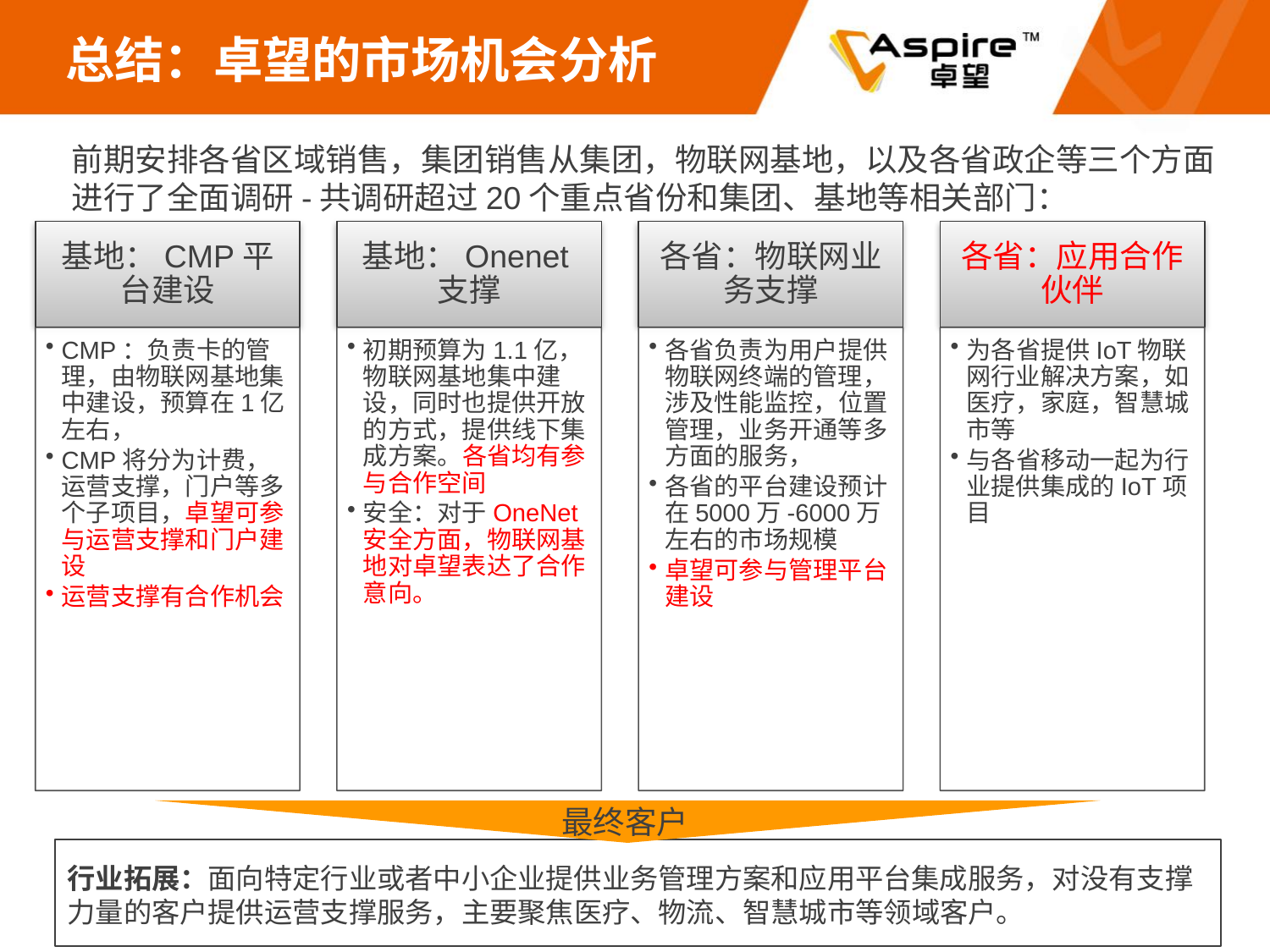

# 总结：卓望的市场机会分析
前期安排各省区域销售，集团销售从集团，物联网基地，以及各省政企等三个方面进行了全面调研-共调研超过20个重点省份和集团、基地等相关部门：
基地：CMP平台建设
CMP：负责卡的管理，由物联网基地集中建设，预算在1亿左右，
CMP将分为计费，运营支撑，门户等多个子项目，卓望可参与运营支撑和门户建设
运营支撑有合作机会

基地：Onenet支撑
初期预算为1.1亿，物联网基地集中建设，同时也提供开放的方式，提供线下集成方案。各省均有参与合作空间
安全：对于OneNet安全方面，物联网基地对卓望表达了合作意向。
各省：物联网业务支撑
各省负责为用户提供物联网终端的管理，涉及性能监控，位置管理，业务开通等多方面的服务，
各省的平台建设预计在5000万-6000万左右的市场规模
卓望可参与管理平台建设
各省：应用合作伙伴
为各省提供IoT物联网行业解决方案，如医疗，家庭，智慧城市等
与各省移动一起为行业提供集成的IoT项目
最终客户

行业拓展：面向特定行业或者中小企业提供业务管理方案和应用平台集成服务，对没有支撑力量的客户提供运营支撑服务，主要聚焦医疗、物流、智慧城市等领域客户。